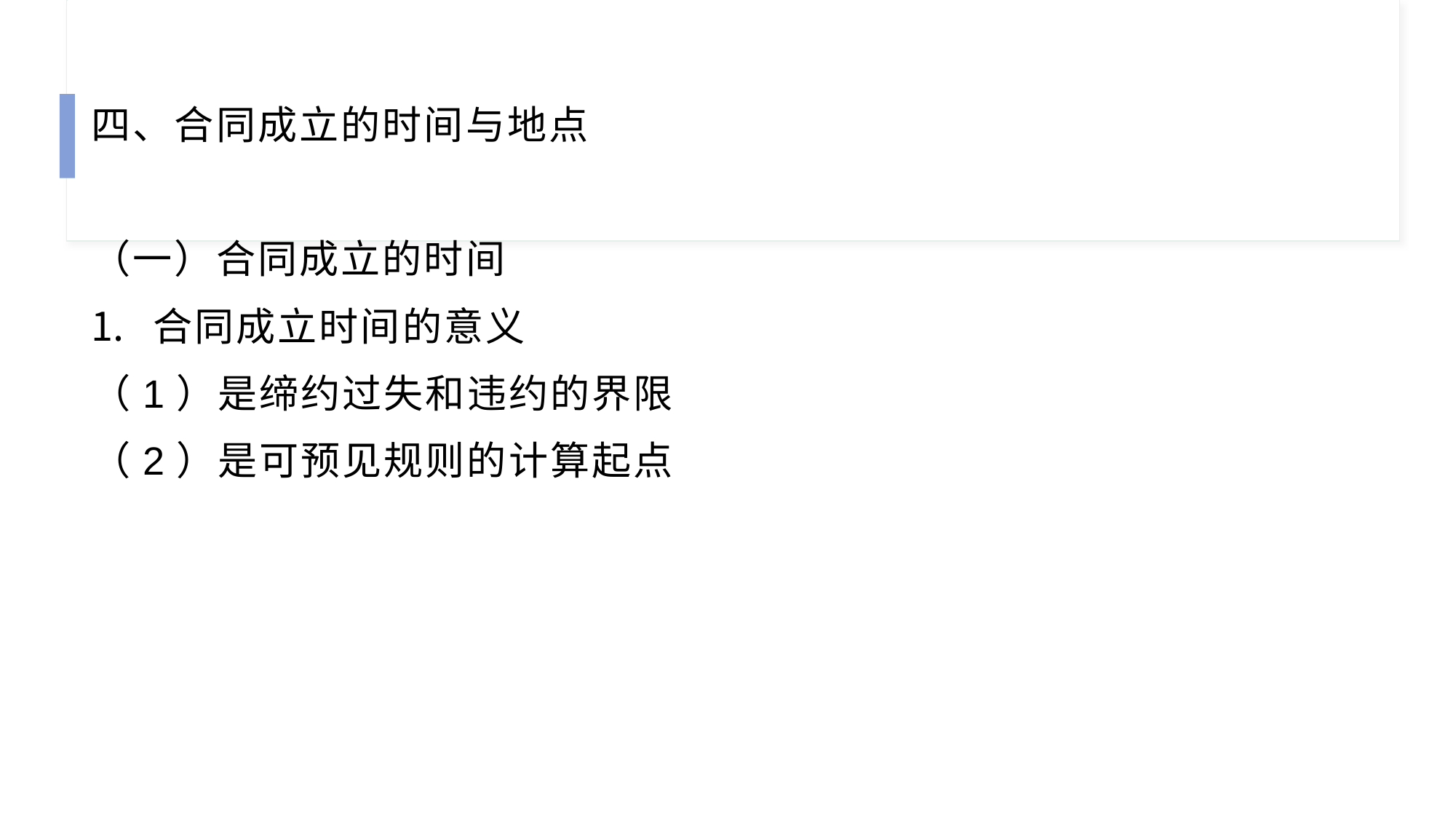

四、合同成立的时间与地点

（一）合同成立的时间
合同成立时间的意义
（1）是缔约过失和违约的界限
（2）是可预见规则的计算起点